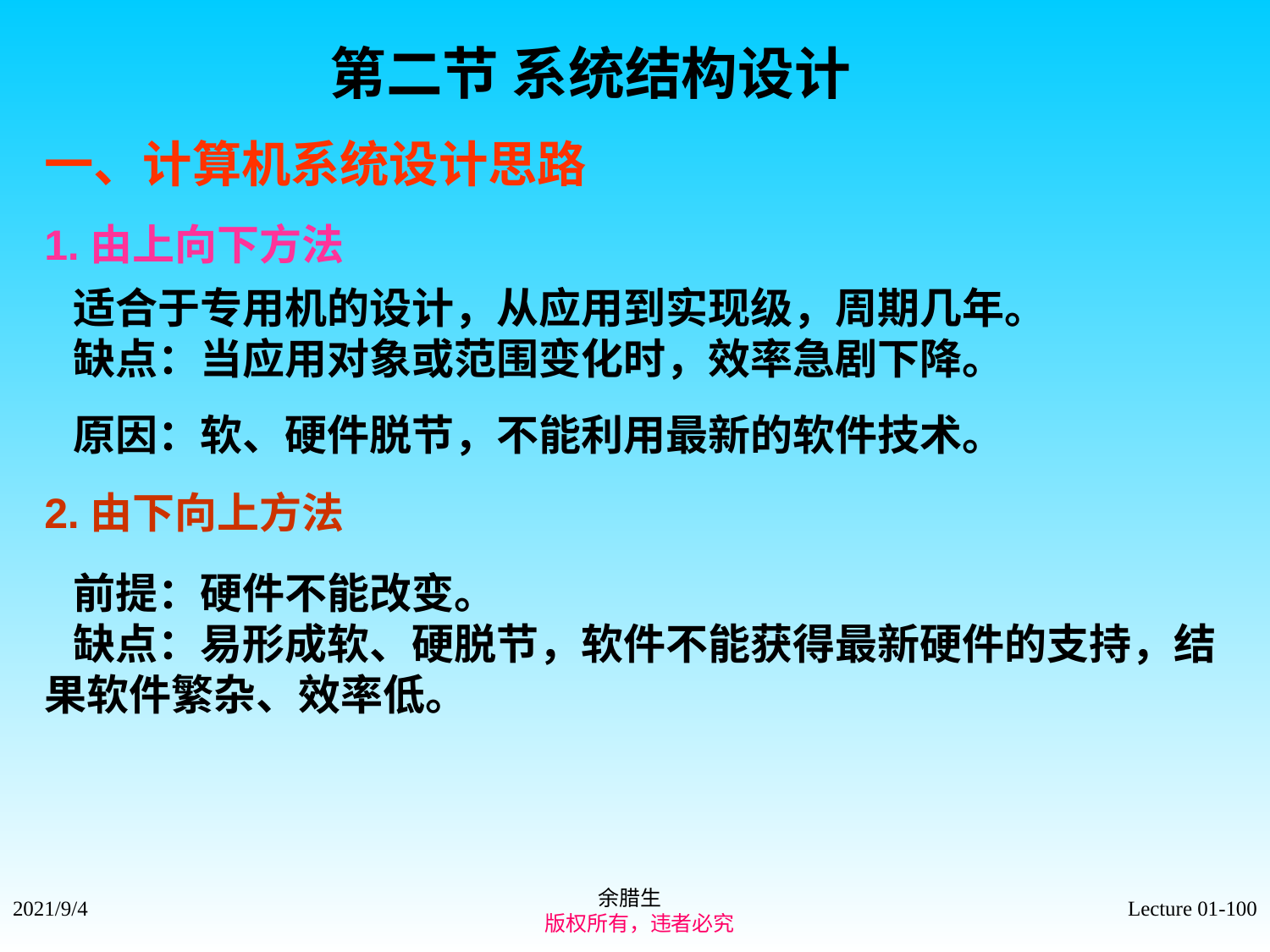

第二节 系统结构设计
一、计算机系统设计思路
1.由上向下方法
  适合于专用机的设计，从应用到实现级，周期几年。
  缺点：当应用对象或范围变化时，效率急剧下降。
  原因：软、硬件脱节，不能利用最新的软件技术。
2.由下向上方法
  前提：硬件不能改变。
  缺点：易形成软、硬脱节，软件不能获得最新硬件的支持，结果软件繁杂、效率低。
余腊生
 版权所有，违者必究
2021/9/4
Lecture 01-100